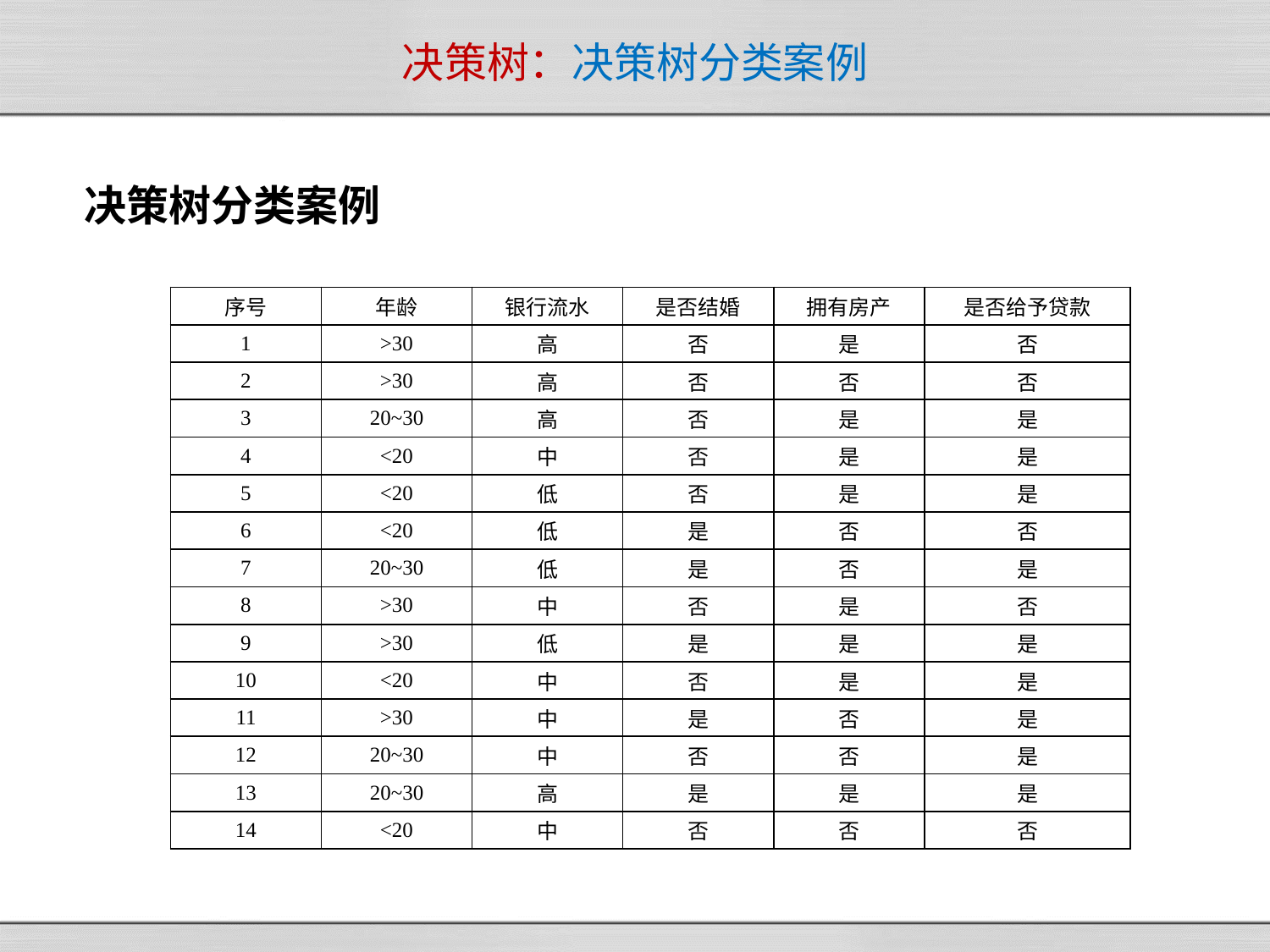

# 决策树：决策树分类案例
决策树分类案例
| 序号 | 年龄 | 银行流水 | 是否结婚 | 拥有房产 | 是否给予贷款 |
| --- | --- | --- | --- | --- | --- |
| 1 | >30 | 高 | 否 | 是 | 否 |
| 2 | >30 | 高 | 否 | 否 | 否 |
| 3 | 20~30 | 高 | 否 | 是 | 是 |
| 4 | <20 | 中 | 否 | 是 | 是 |
| 5 | <20 | 低 | 否 | 是 | 是 |
| 6 | <20 | 低 | 是 | 否 | 否 |
| 7 | 20~30 | 低 | 是 | 否 | 是 |
| 8 | >30 | 中 | 否 | 是 | 否 |
| 9 | >30 | 低 | 是 | 是 | 是 |
| 10 | <20 | 中 | 否 | 是 | 是 |
| 11 | >30 | 中 | 是 | 否 | 是 |
| 12 | 20~30 | 中 | 否 | 否 | 是 |
| 13 | 20~30 | 高 | 是 | 是 | 是 |
| 14 | <20 | 中 | 否 | 否 | 否 |